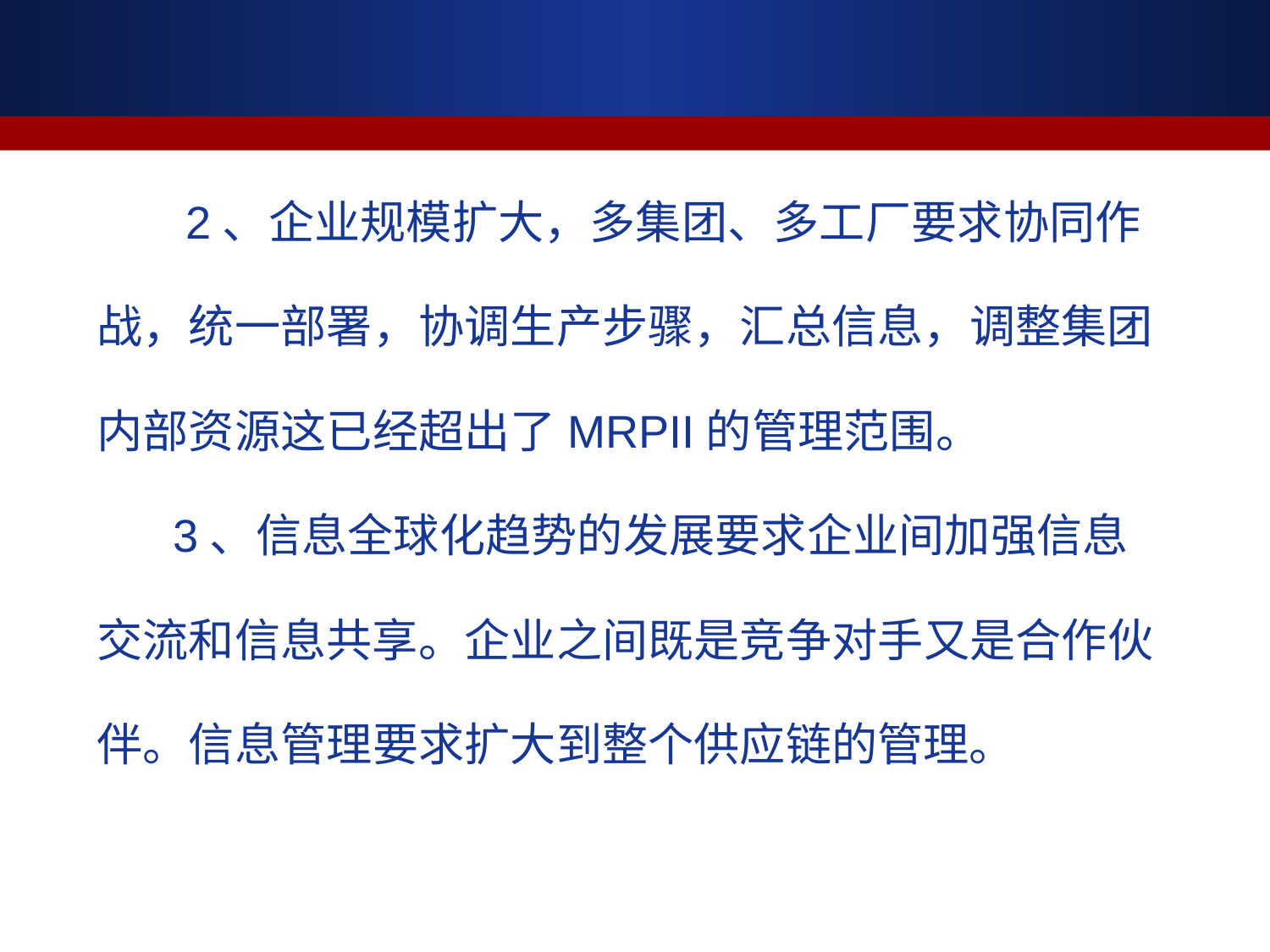

2、企业规模扩大，多集团、多工厂要求协同作战，统一部署，协调生产步骤，汇总信息，调整集团内部资源这已经超出了MRPII的管理范围。
      3、信息全球化趋势的发展要求企业间加强信息交流和信息共享。企业之间既是竞争对手又是合作伙伴。信息管理要求扩大到整个供应链的管理。